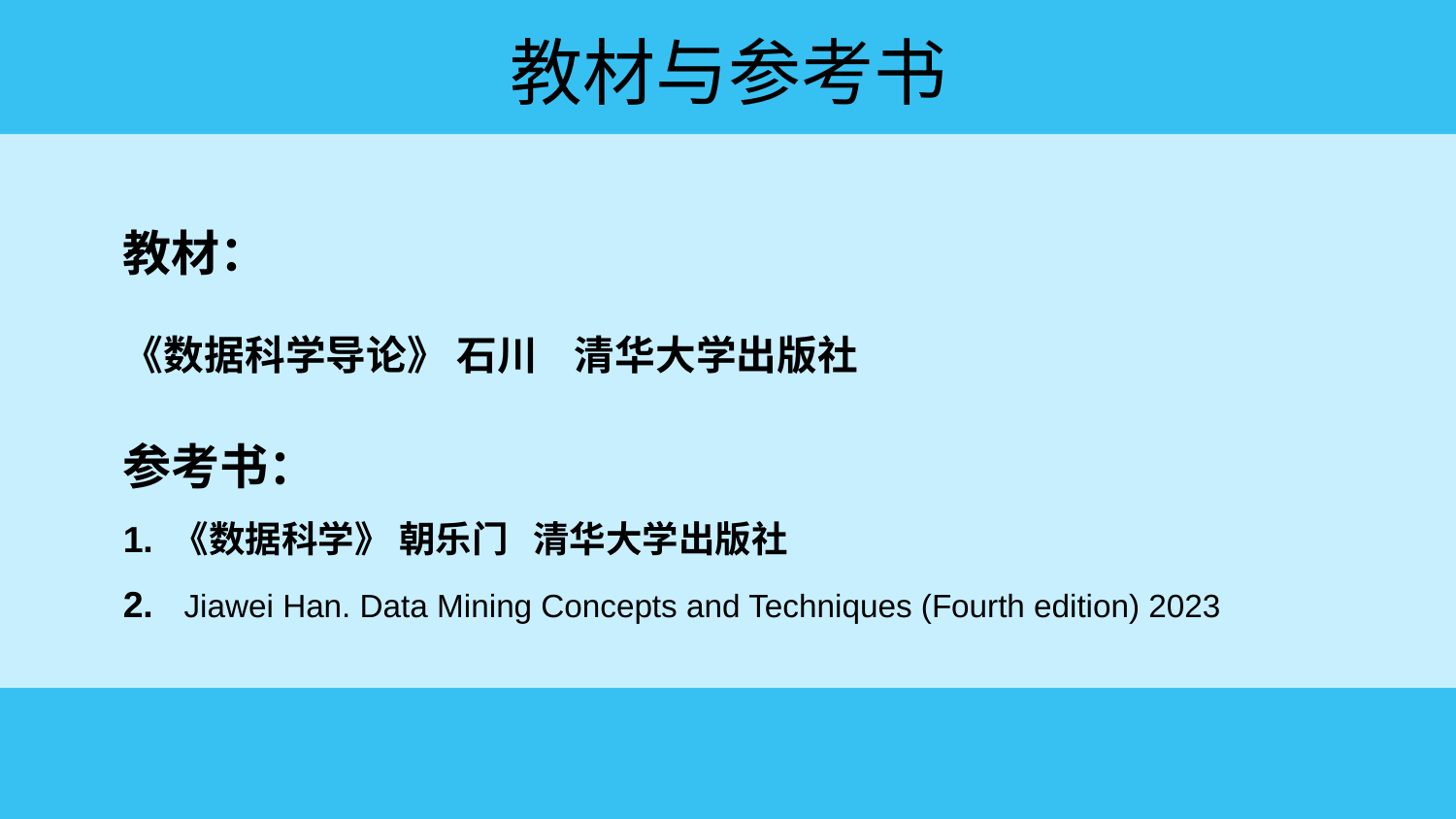

教材与参考书
教材：
《数据科学导论》 石川    清华大学出版社
参考书：
1. 《数据科学》 朝乐门   清华大学出版社
2.   Jiawei Han. Data Mining Concepts and Techniques (Fourth edition) 2023